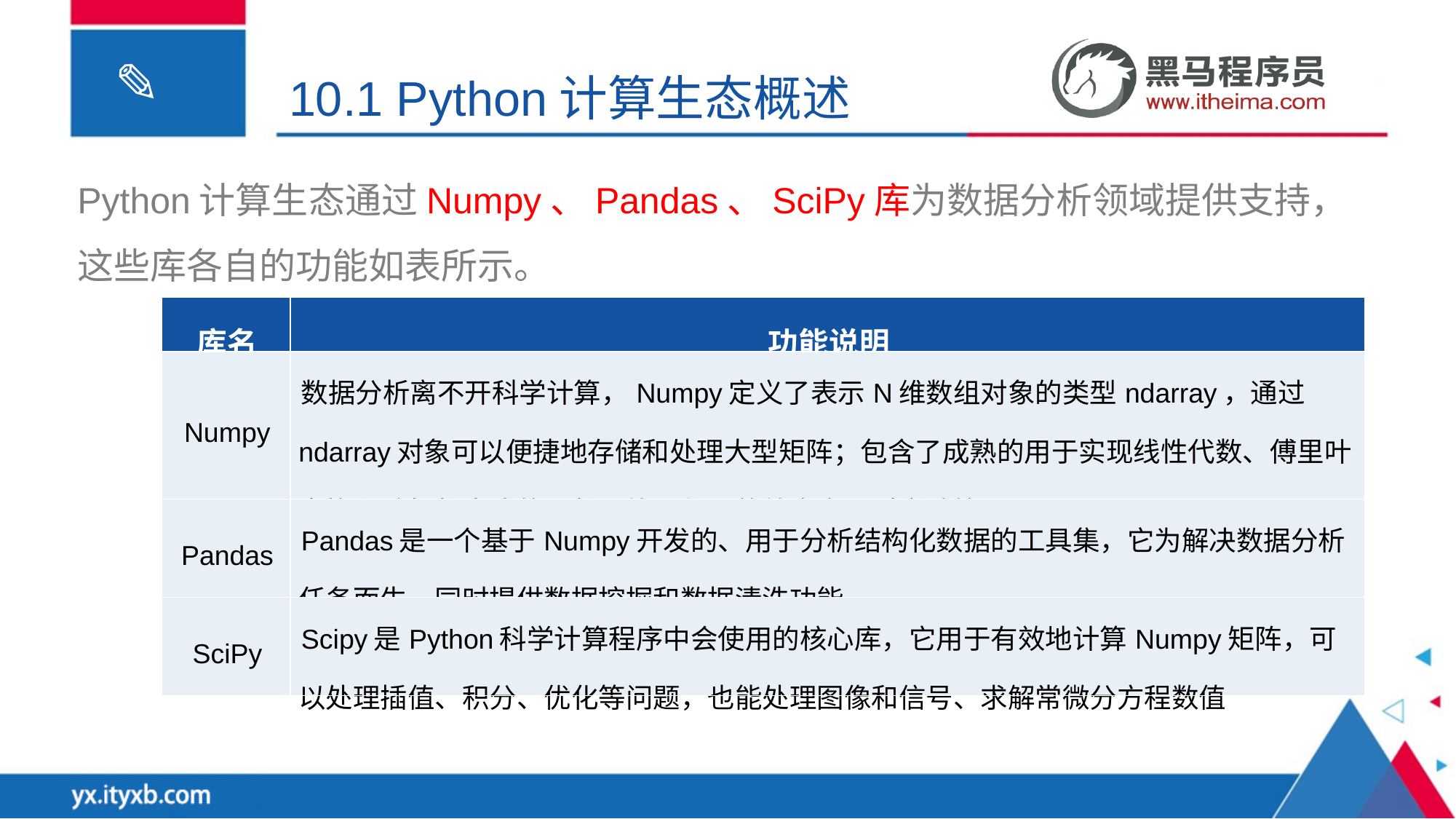

10.1 Python计算生态概述
Python计算生态通过Numpy、Pandas、SciPy库为数据分析领域提供支持，这些库各自的功能如表所示。
| 库名 | 功能说明 |
| --- | --- |
| Numpy | 数据分析离不开科学计算，Numpy定义了表示N维数组对象的类型ndarray，通过ndarray对象可以便捷地存储和处理大型矩阵；包含了成熟的用于实现线性代数、傅里叶变换和随机数生成的函数，能以优异的效率实现科学计算 |
| Pandas | Pandas是一个基于Numpy开发的、用于分析结构化数据的工具集，它为解决数据分析任务而生，同时提供数据挖掘和数据清洗功能 |
| SciPy | Scipy是Python科学计算程序中会使用的核心库，它用于有效地计算Numpy矩阵，可以处理插值、积分、优化等问题，也能处理图像和信号、求解常微分方程数值 |